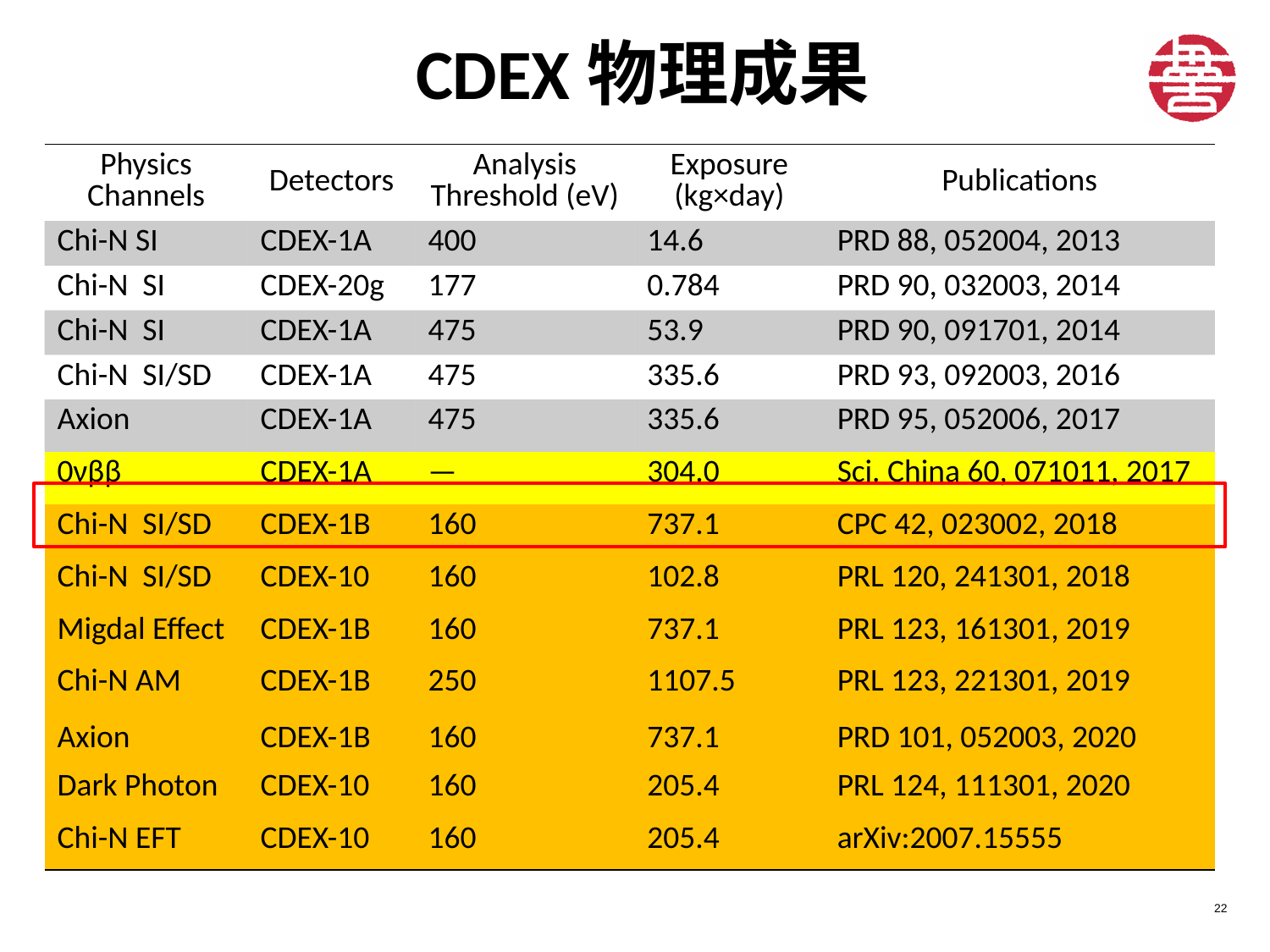

# CDEX物理成果
| Physics Channels | Detectors | Analysis Threshold (eV) | Exposure (kg×day) | Publications |
| --- | --- | --- | --- | --- |
| Chi-N SI | CDEX-1A | 400 | 14.6 | PRD 88, 052004, 2013 |
| Chi-N SI | CDEX-20g | 177 | 0.784 | PRD 90, 032003, 2014 |
| Chi-N SI | CDEX-1A | 475 | 53.9 | PRD 90, 091701, 2014 |
| Chi-N SI/SD | CDEX-1A | 475 | 335.6 | PRD 93, 092003, 2016 |
| Axion | CDEX-1A | 475 | 335.6 | PRD 95, 052006, 2017 |
| 0νββ | CDEX-1A | — | 304.0 | Sci. China 60, 071011, 2017 |
| Chi-N SI/SD | CDEX-1B | 160 | 737.1 | CPC 42, 023002, 2018 |
| Chi-N SI/SD | CDEX-10 | 160 | 102.8 | PRL 120, 241301, 2018 |
| Migdal Effect | CDEX-1B | 160 | 737.1 | PRL 123, 161301, 2019 |
| Chi-N AM | CDEX-1B | 250 | 1107.5 | PRL 123, 221301, 2019 |
| Axion | CDEX-1B | 160 | 737.1 | PRD 101, 052003, 2020 |
| Dark Photon | CDEX-10 | 160 | 205.4 | PRL 124, 111301, 2020 |
| Chi-N EFT | CDEX-10 | 160 | 205.4 | arXiv:2007.15555 |

22